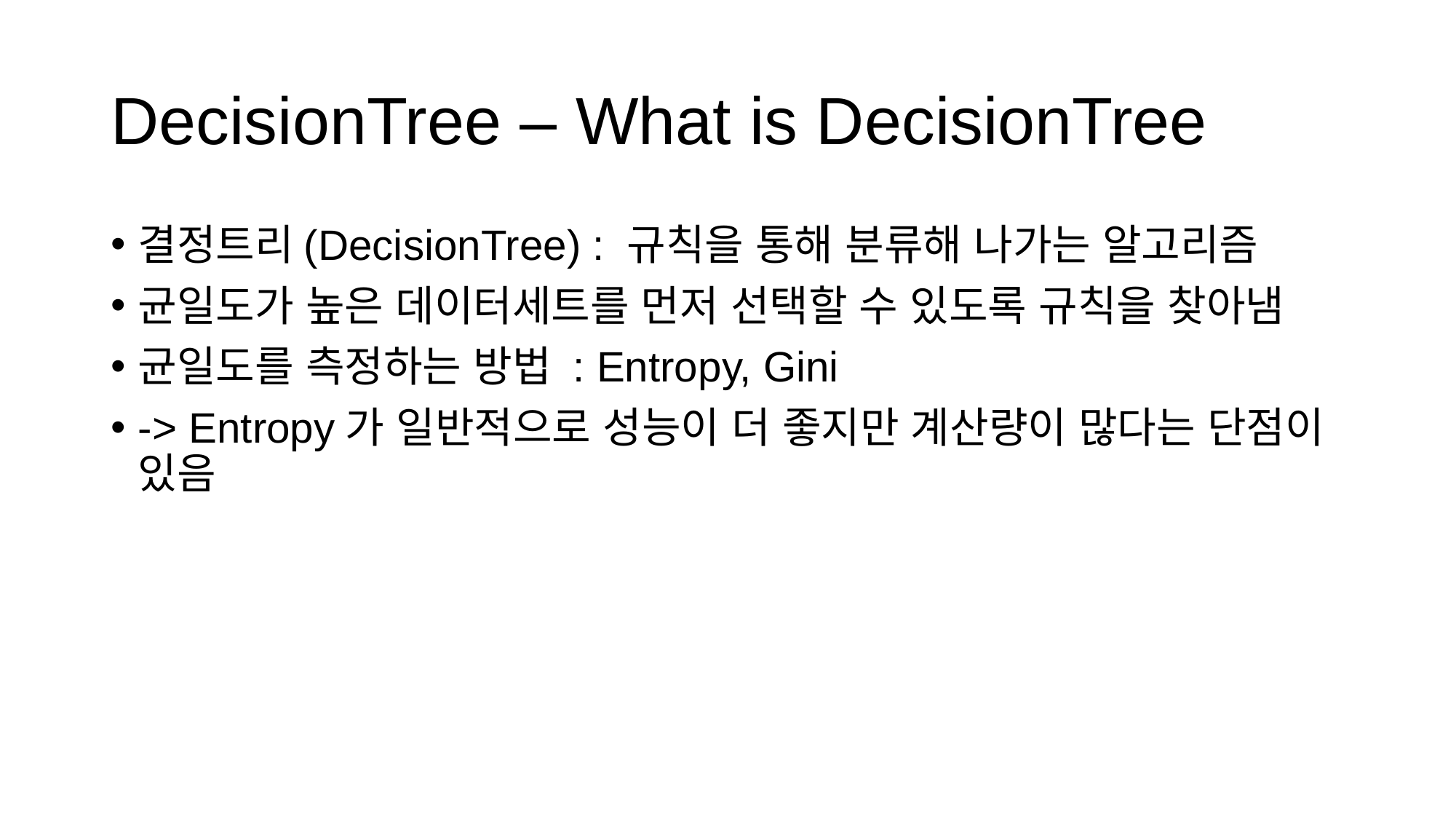

# DecisionTree – What is DecisionTree
결정트리(DecisionTree) : 규칙을 통해 분류해 나가는 알고리즘
균일도가 높은 데이터세트를 먼저 선택할 수 있도록 규칙을 찾아냄
균일도를 측정하는 방법 : Entropy, Gini
-> Entropy가 일반적으로 성능이 더 좋지만 계산량이 많다는 단점이 있음